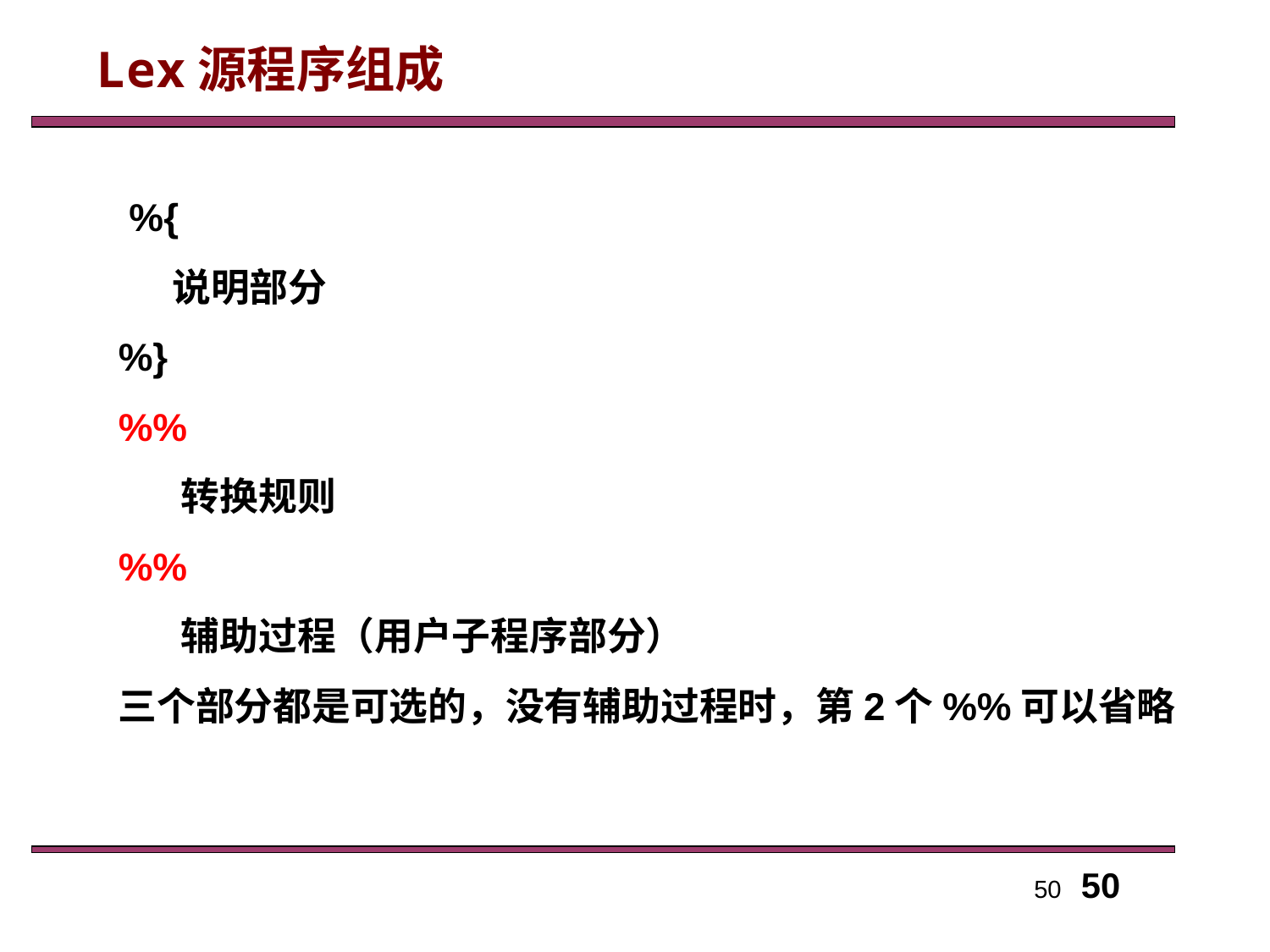

Lex源程序组成

 %{
     说明部分
%}
%%
      转换规则
%%
      辅助过程（用户子程序部分）
三个部分都是可选的，没有辅助过程时，第2个%%可以省略
50
50